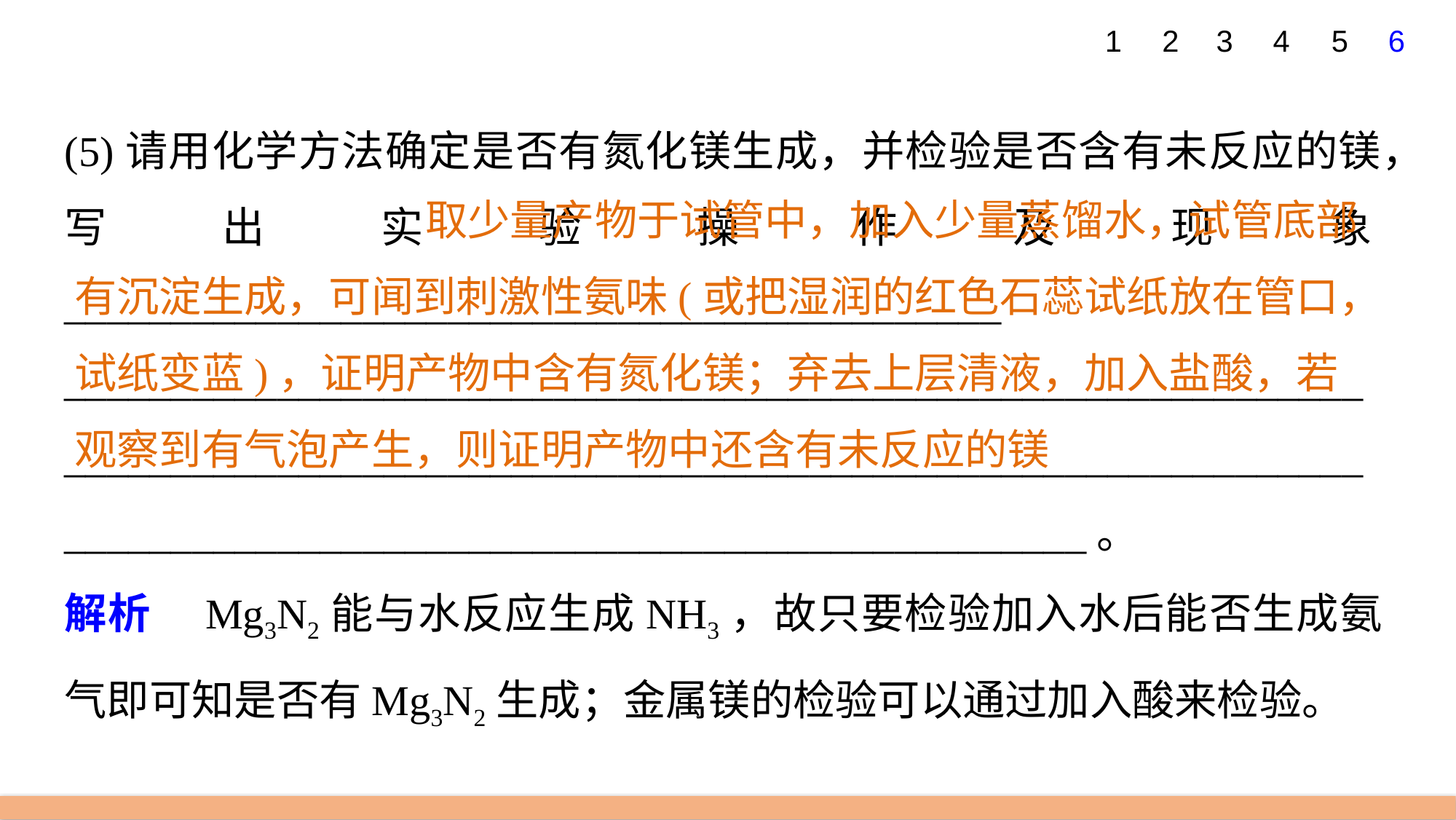

5
6
1
2
3
4
(5)请用化学方法确定是否有氮化镁生成，并检验是否含有未反应的镁，写出实验操作及现象____________________________________________
__________________________________________________________________________________________________________________________________________________________________________。
解析　Mg3N2能与水反应生成NH3，故只要检验加入水后能否生成氨气即可知是否有Mg3N2生成；金属镁的检验可以通过加入酸来检验。
                                    取少量产物于试管中，加入少量蒸馏水，试管底部有沉淀生成，可闻到刺激性氨味(或把湿润的红色石蕊试纸放在管口，试纸变蓝)，证明产物中含有氮化镁；弃去上层清液，加入盐酸，若观察到有气泡产生，则证明产物中还含有未反应的镁